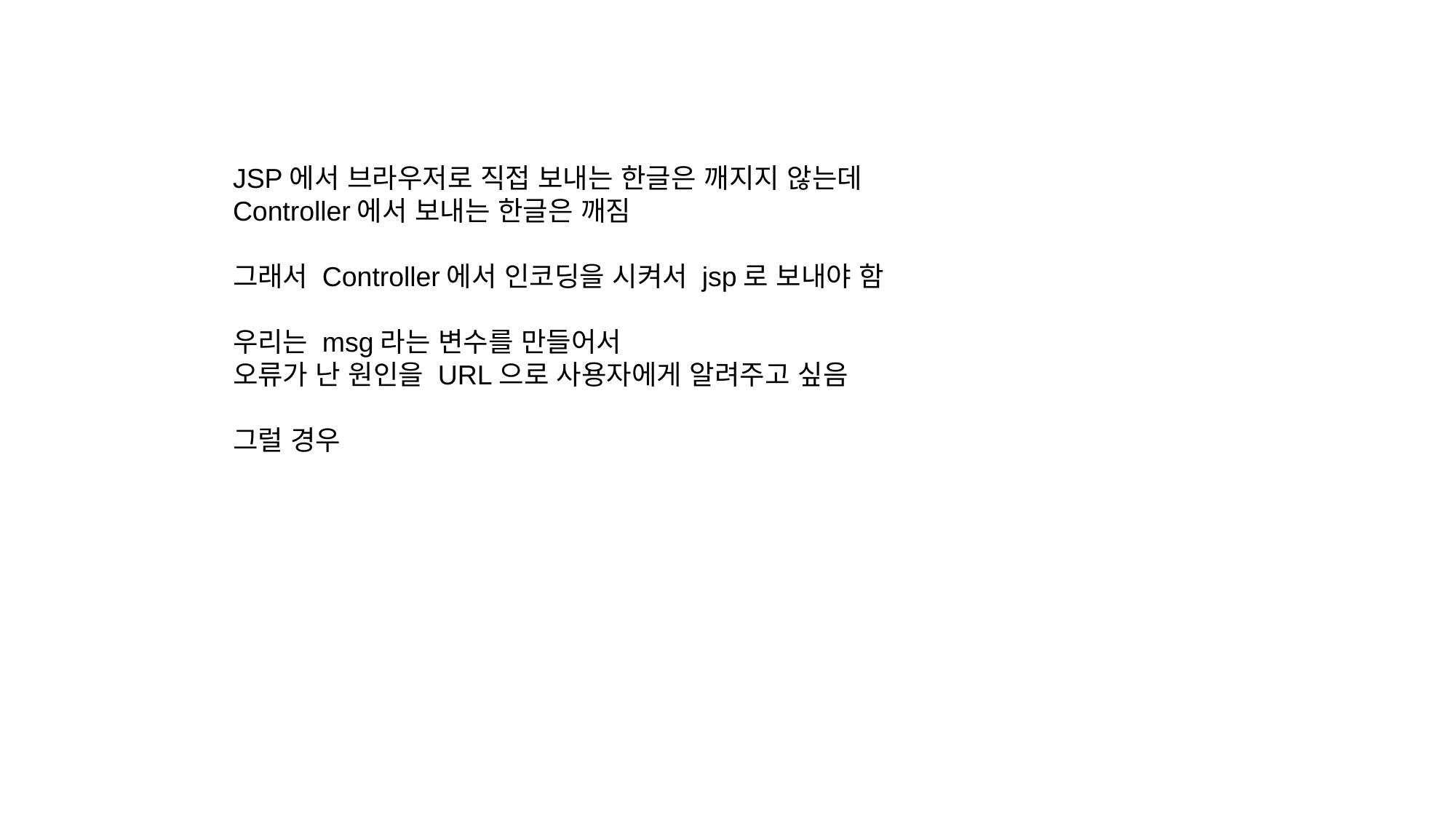

JSP에서 브라우저로 직접 보내는 한글은 깨지지 않는데
Controller에서 보내는 한글은 깨짐

그래서 Controller에서 인코딩을 시켜서 jsp로 보내야 함

우리는 msg라는 변수를 만들어서
오류가 난 원인을 URL으로 사용자에게 알려주고 싶음

그럴 경우